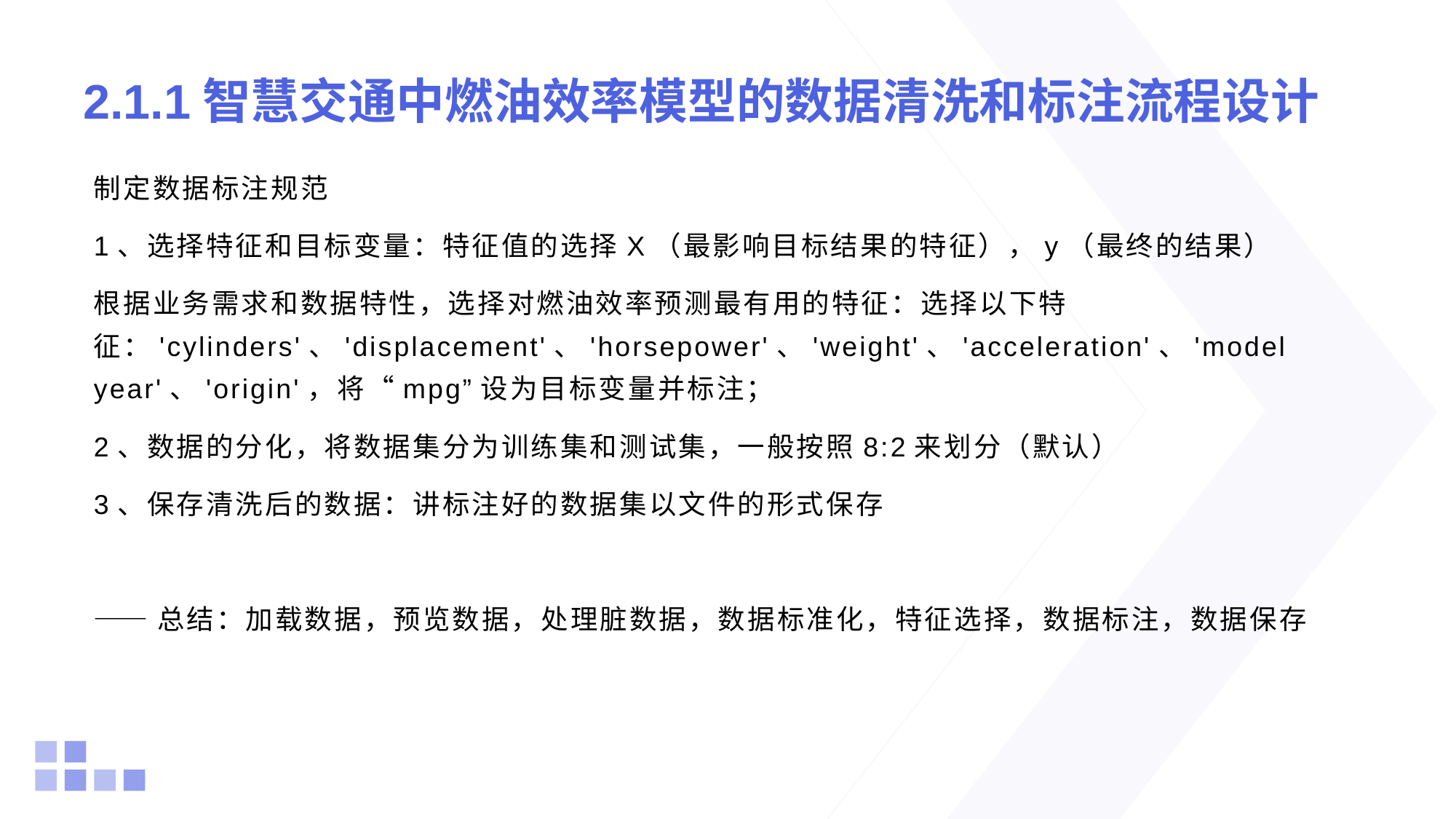

# 2.1.1智慧交通中燃油效率模型的数据清洗和标注流程设计
制定数据标注规范
1、选择特征和目标变量：特征值的选择X（最影响目标结果的特征），y（最终的结果）
根据业务需求和数据特性，选择对燃油效率预测最有用的特征：选择以下特征：'cylinders'、'displacement'、'horsepower'、'weight'、'acceleration'、'model year'、'origin'，将“mpg”设为目标变量并标注；
2、数据的分化，将数据集分为训练集和测试集，一般按照8:2来划分（默认）
3、保存清洗后的数据：讲标注好的数据集以文件的形式保存

——总结：加载数据，预览数据，处理脏数据，数据标准化，特征选择，数据标注，数据保存